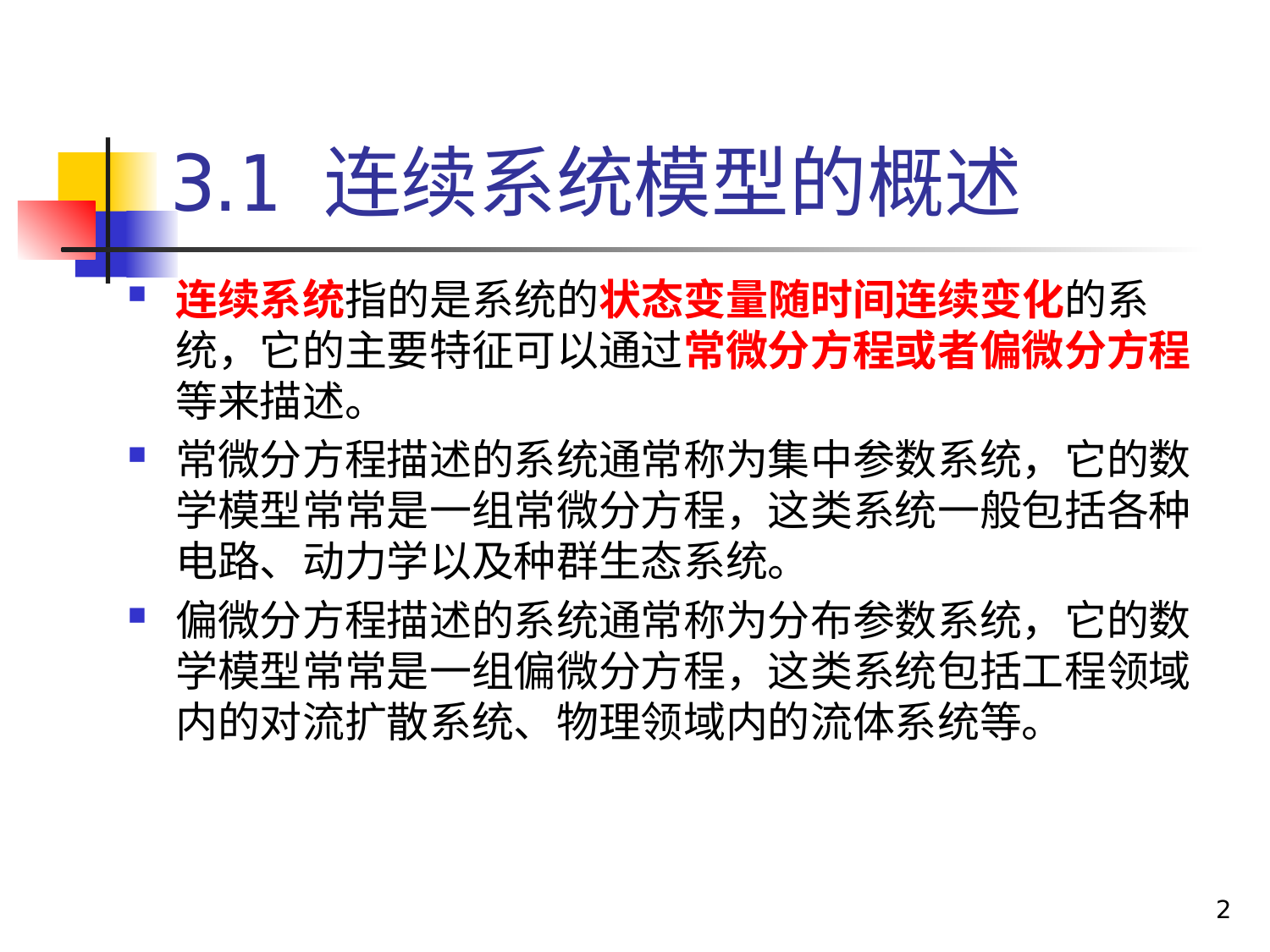

# 3.1 连续系统模型的概述
连续系统指的是系统的状态变量随时间连续变化的系统，它的主要特征可以通过常微分方程或者偏微分方程等来描述。
常微分方程描述的系统通常称为集中参数系统，它的数学模型常常是一组常微分方程，这类系统一般包括各种电路、动力学以及种群生态系统。
偏微分方程描述的系统通常称为分布参数系统，它的数学模型常常是一组偏微分方程，这类系统包括工程领域内的对流扩散系统、物理领域内的流体系统等。
2